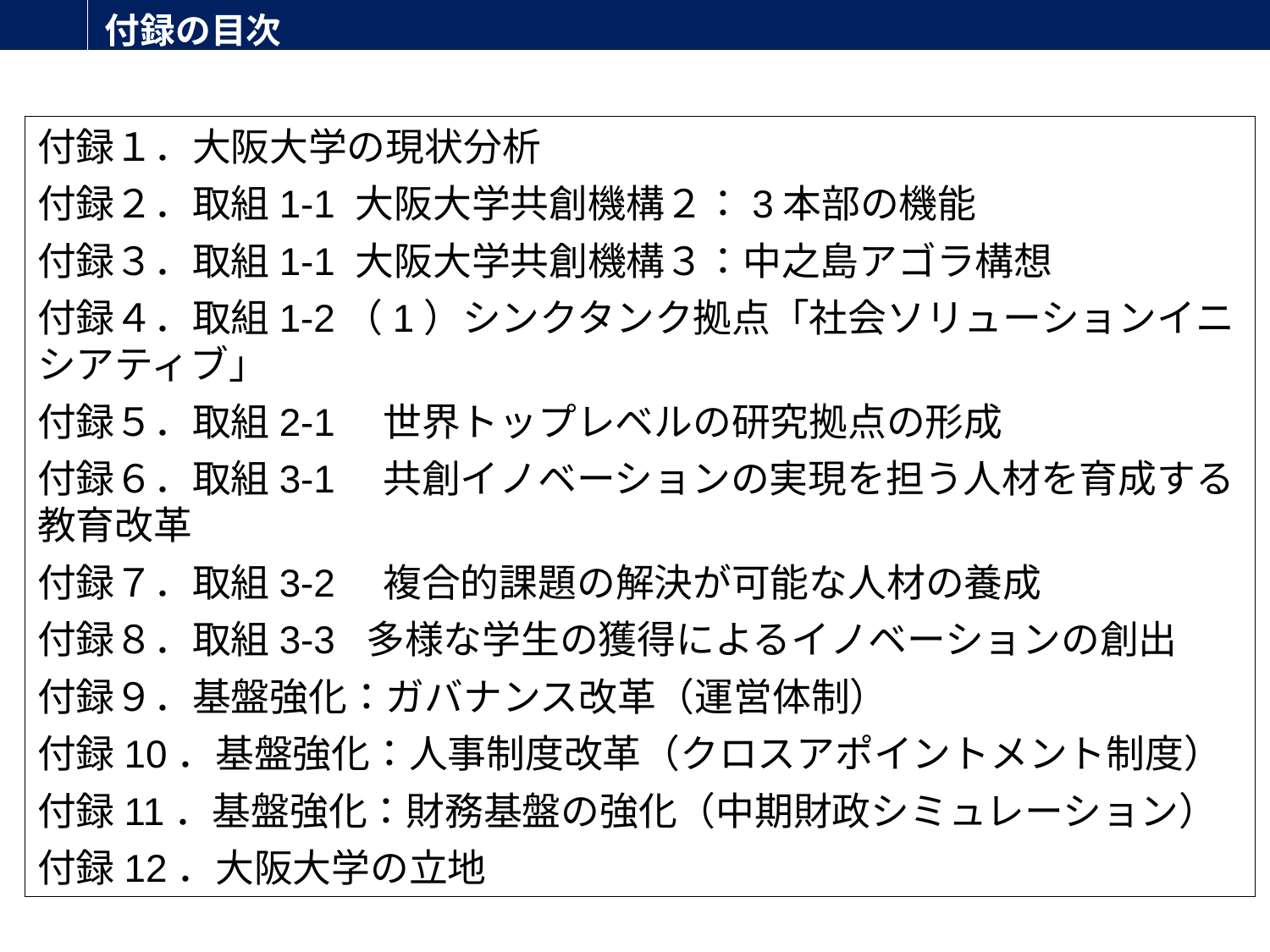

付録の目次
（5/12）
目次の修正、以下、付録番号変更有
付録１，３，４，８を削除
付録１．大阪大学の現状分析
付録２．取組1-1 大阪大学共創機構２：3本部の機能
付録３．取組1-1 大阪大学共創機構３：中之島アゴラ構想
付録４．取組1-2（1）シンクタンク拠点「社会ソリューションイニシアティブ」
付録５．取組2-1　世界トップレベルの研究拠点の形成
付録６．取組3-1　共創イノベーションの実現を担う人材を育成する教育改革
付録７．取組3-2　複合的課題の解決が可能な人材の養成
付録８．取組3-3  多様な学生の獲得によるイノベーションの創出
付録９．基盤強化：ガバナンス改革（運営体制）
付録10．基盤強化：人事制度改革（クロスアポイントメント制度）
付録11．基盤強化：財務基盤の強化（中期財政シミュレーション）
付録12．大阪大学の立地